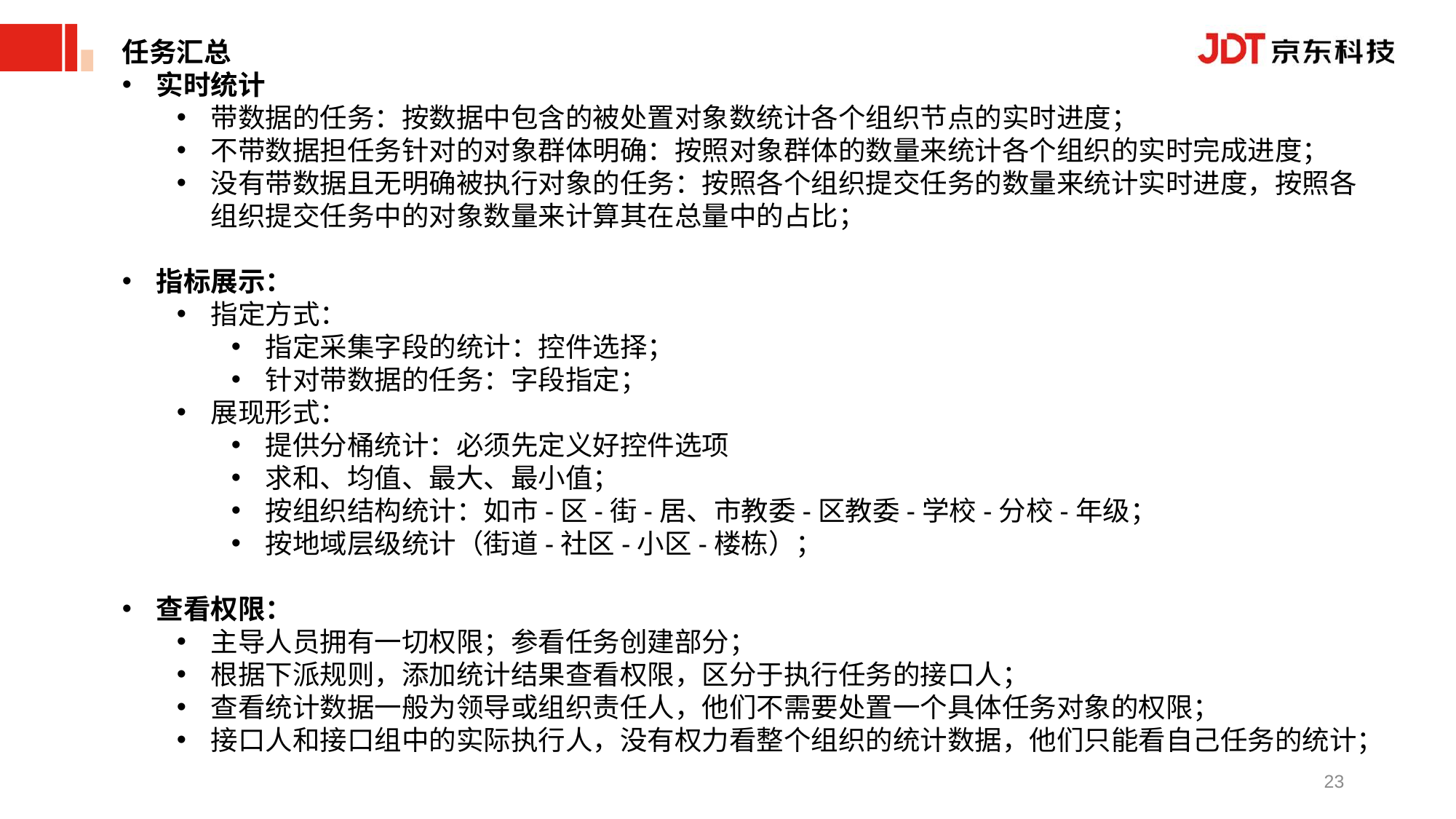

任务汇总
实时统计
带数据的任务：按数据中包含的被处置对象数统计各个组织节点的实时进度；
不带数据担任务针对的对象群体明确：按照对象群体的数量来统计各个组织的实时完成进度；
没有带数据且无明确被执行对象的任务：按照各个组织提交任务的数量来统计实时进度，按照各组织提交任务中的对象数量来计算其在总量中的占比；

指标展示：
指定方式：
指定采集字段的统计：控件选择；
针对带数据的任务：字段指定；
展现形式：
提供分桶统计：必须先定义好控件选项
求和、均值、最大、最小值；
按组织结构统计：如市-区-街-居、市教委-区教委-学校-分校-年级；
按地域层级统计（街道-社区-小区-楼栋）；

查看权限：
主导人员拥有一切权限；参看任务创建部分；
根据下派规则，添加统计结果查看权限，区分于执行任务的接口人；
查看统计数据一般为领导或组织责任人，他们不需要处置一个具体任务对象的权限；
接口人和接口组中的实际执行人，没有权力看整个组织的统计数据，他们只能看自己任务的统计；
23